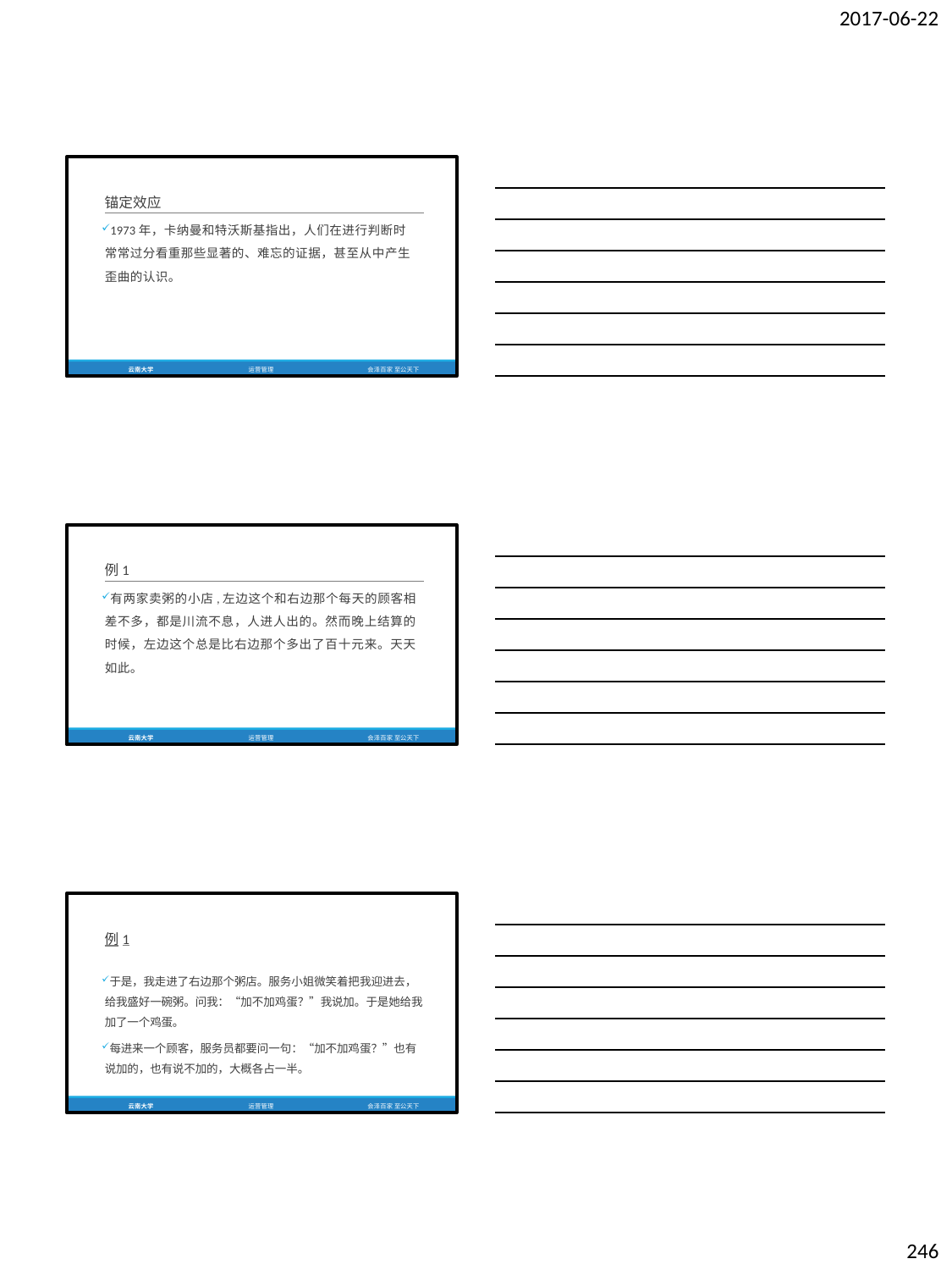

2017-06-22

锚定效应
1973年，卡纳曼和特沃斯基指出，人们在进行判断时 常常过分看重那些显著的、难忘的证据，甚至从中产生 歪曲的认识。

云南大学
运营管理
会泽百家 至公天下

例1
有两家卖粥的小店,左边这个和右边那个每天的顾客相 差不多，都是川流不息，人进人出的。然而晚上结算的 时候，左边这个总是比右边那个多出了百十元来。天天 如此。

云南大学
运营管理
会泽百家 至公天下

例1
于是，我走进了右边那个粥店。服务小姐微笑着把我迎进去，  给我盛好一碗粥。问我：“加不加鸡蛋？”我说加。于是她给我 加了一个鸡蛋。
每进来一个顾客，服务员都要问一句：“加不加鸡蛋？”也有 说加的，也有说不加的，大概各占一半。

云南大学
运营管理
会泽百家 至公天下

246